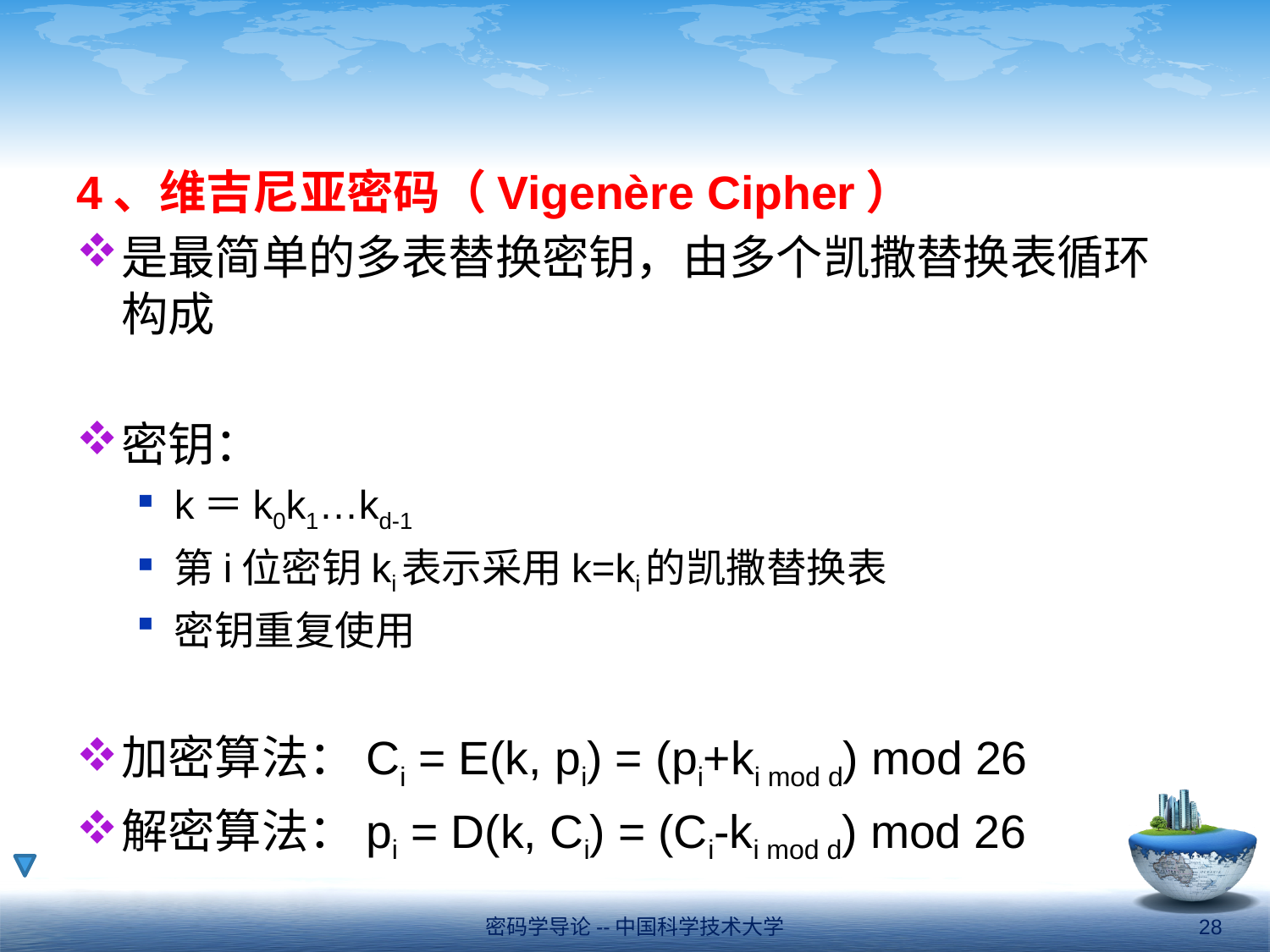

#
4、维吉尼亚密码（Vigenère Cipher）
是最简单的多表替换密钥，由多个凯撒替换表循环构成

密钥：
k＝k0k1…kd-1
第i位密钥ki表示采用k=ki的凯撒替换表
密钥重复使用

加密算法：Ci = E(k, pi) = (pi+ki mod d) mod 26
解密算法：pi = D(k, Ci) = (Ci-ki mod d) mod 26

密码学导论--中国科学技术大学
28